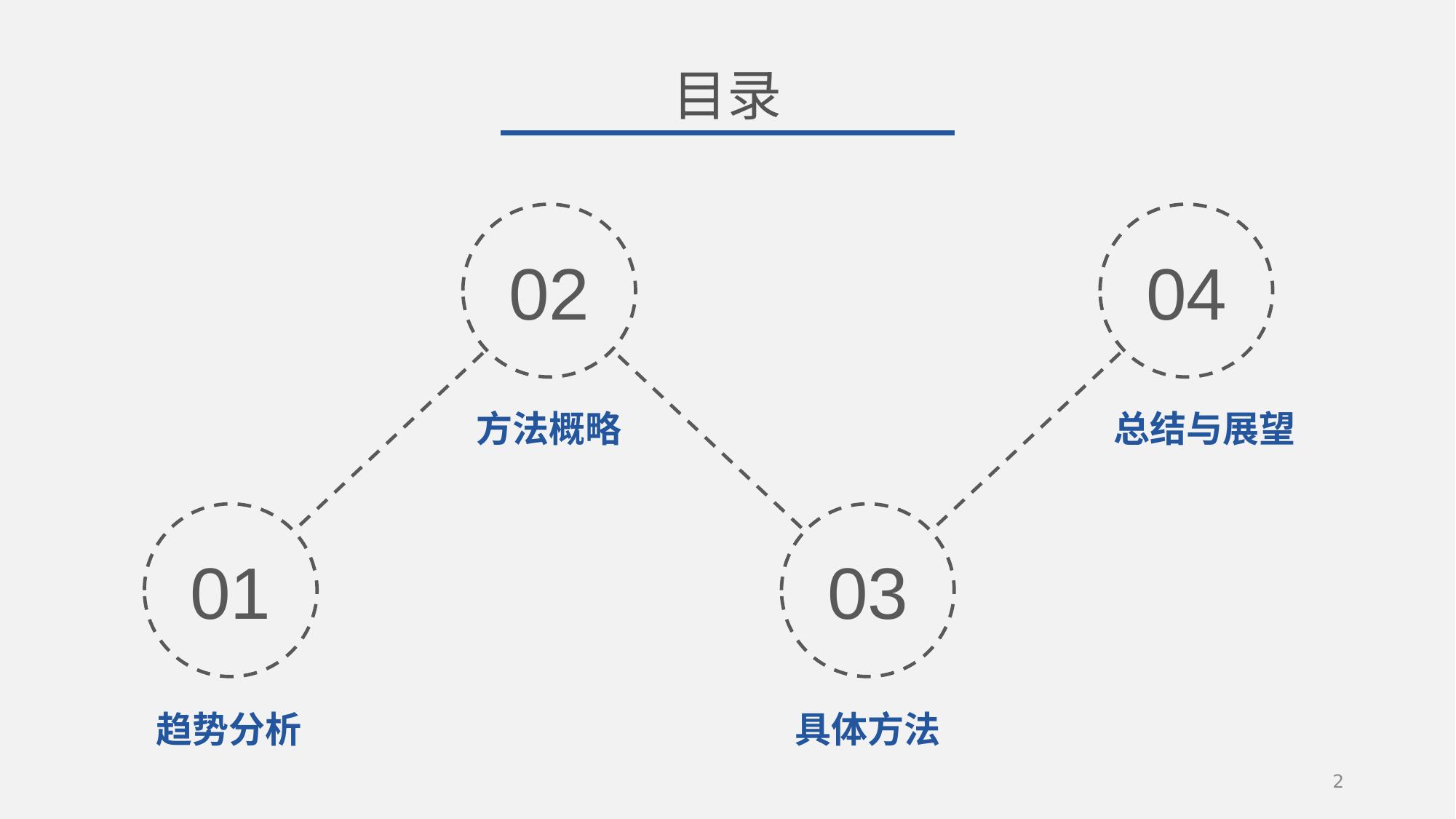

目录
02
04
方法概略
总结与展望
01
03
趋势分析
具体方法

2